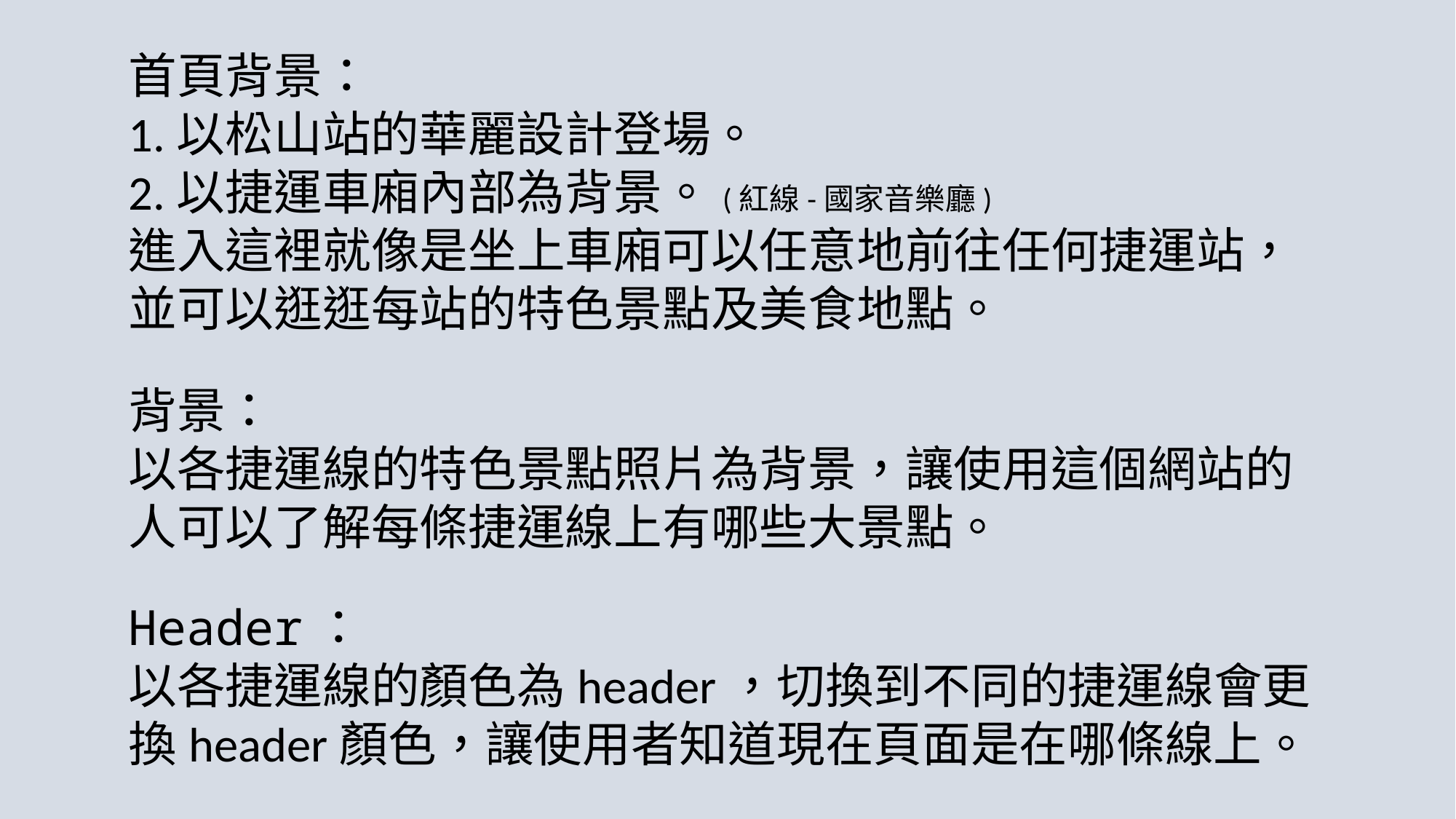

首頁背景：
1.以松山站的華麗設計登場。
2.以捷運車廂內部為背景。(紅線-國家音樂廳)
進入這裡就像是坐上車廂可以任意地前往任何捷運站，並可以逛逛每站的特色景點及美食地點。
背景：
以各捷運線的特色景點照片為背景，讓使用這個網站的人可以了解每條捷運線上有哪些大景點。
Header：
以各捷運線的顏色為header，切換到不同的捷運線會更換header顏色，讓使用者知道現在頁面是在哪條線上。